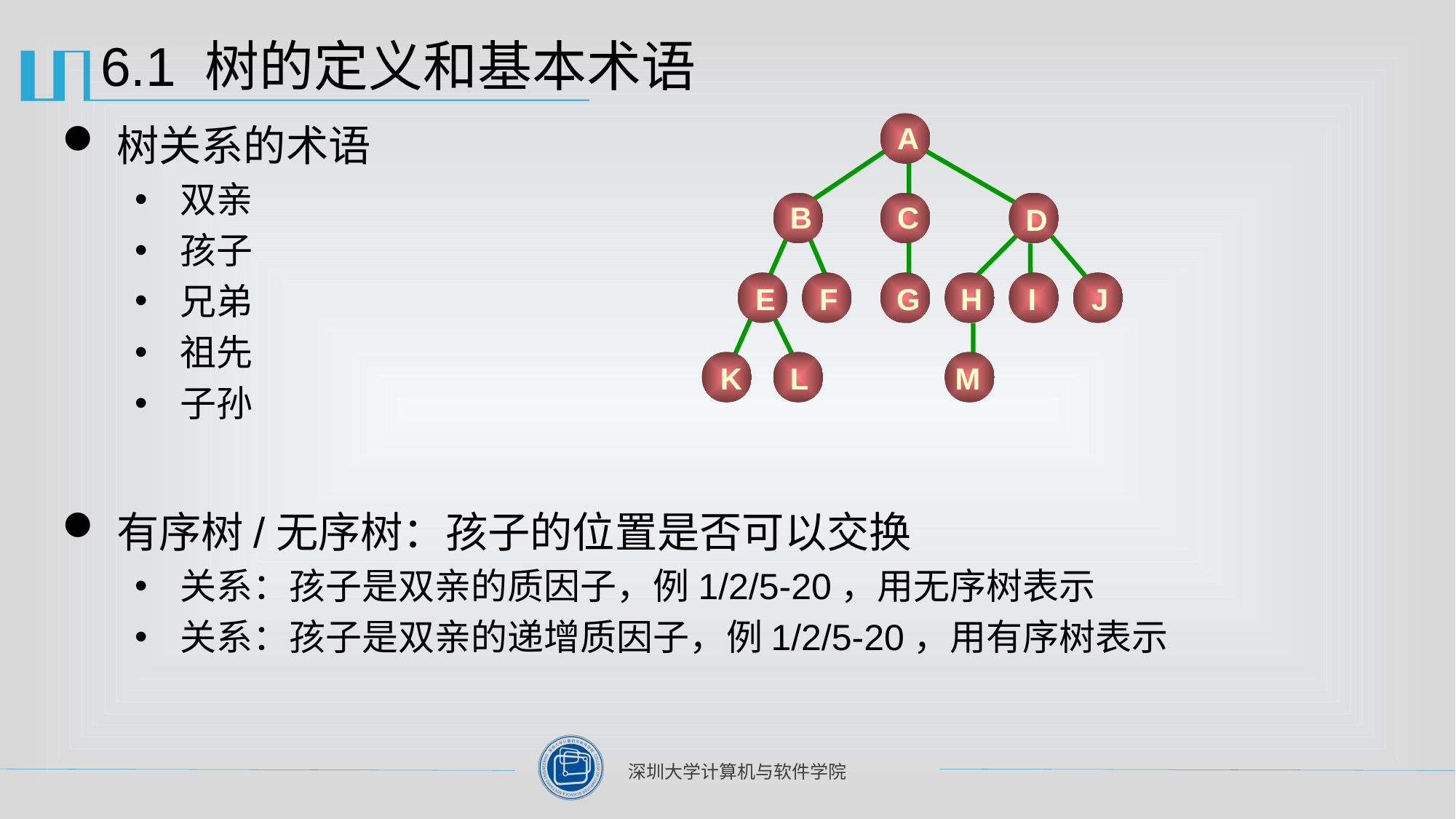

# 6.1 树的定义和基本术语

A

B
C
D

E
F
G
H
I
J

K
L
M
树关系的术语
双亲
孩子
兄弟
祖先
子孙

有序树/无序树：孩子的位置是否可以交换
关系：孩子是双亲的质因子，例1/2/5-20，用无序树表示
关系：孩子是双亲的递增质因子，例1/2/5-20，用有序树表示

8